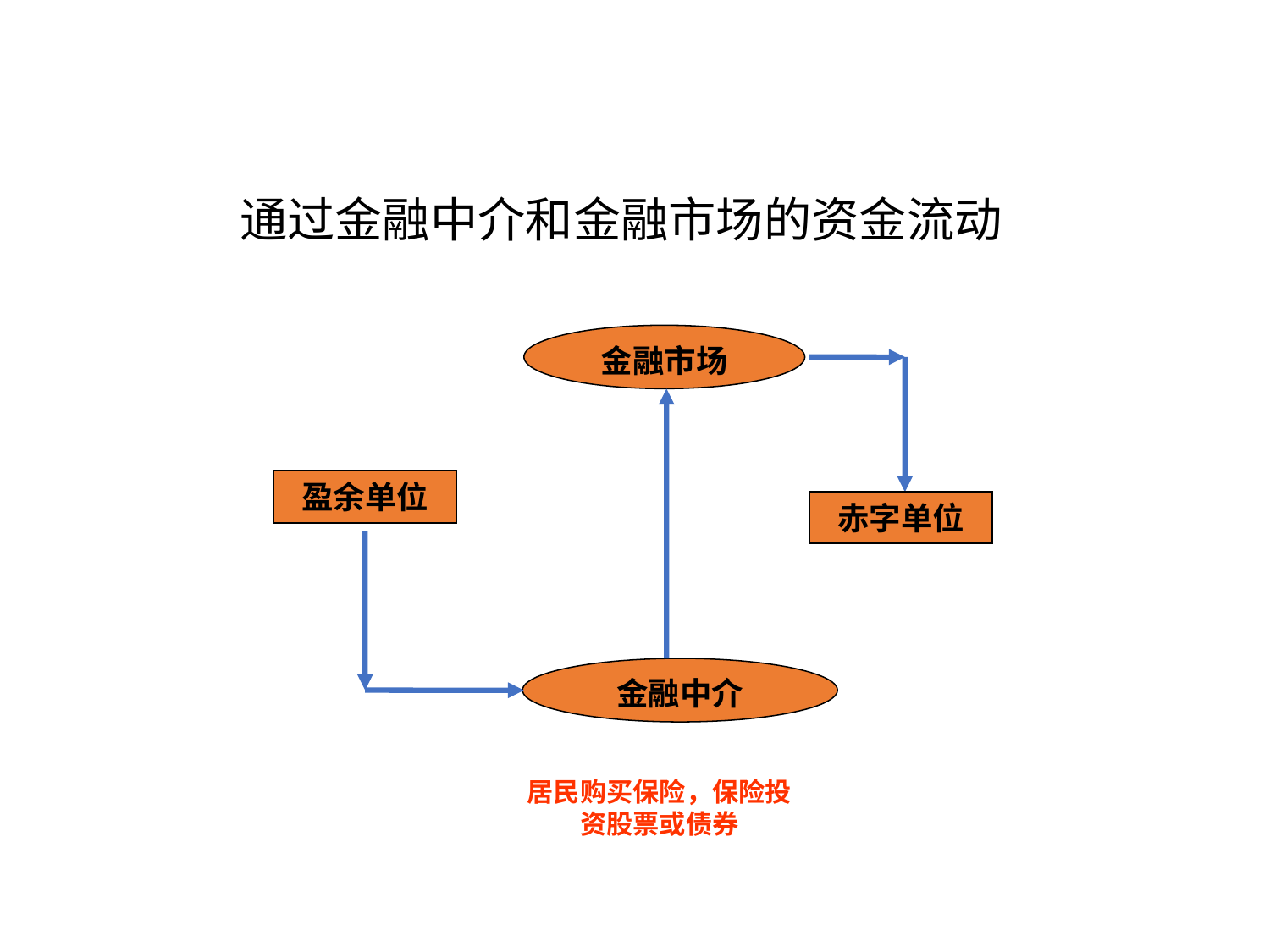

# 通过金融中介和金融市场的资金流动
金融市场

盈余单位
赤字单位

金融中介

居民购买保险，保险投资股票或债券